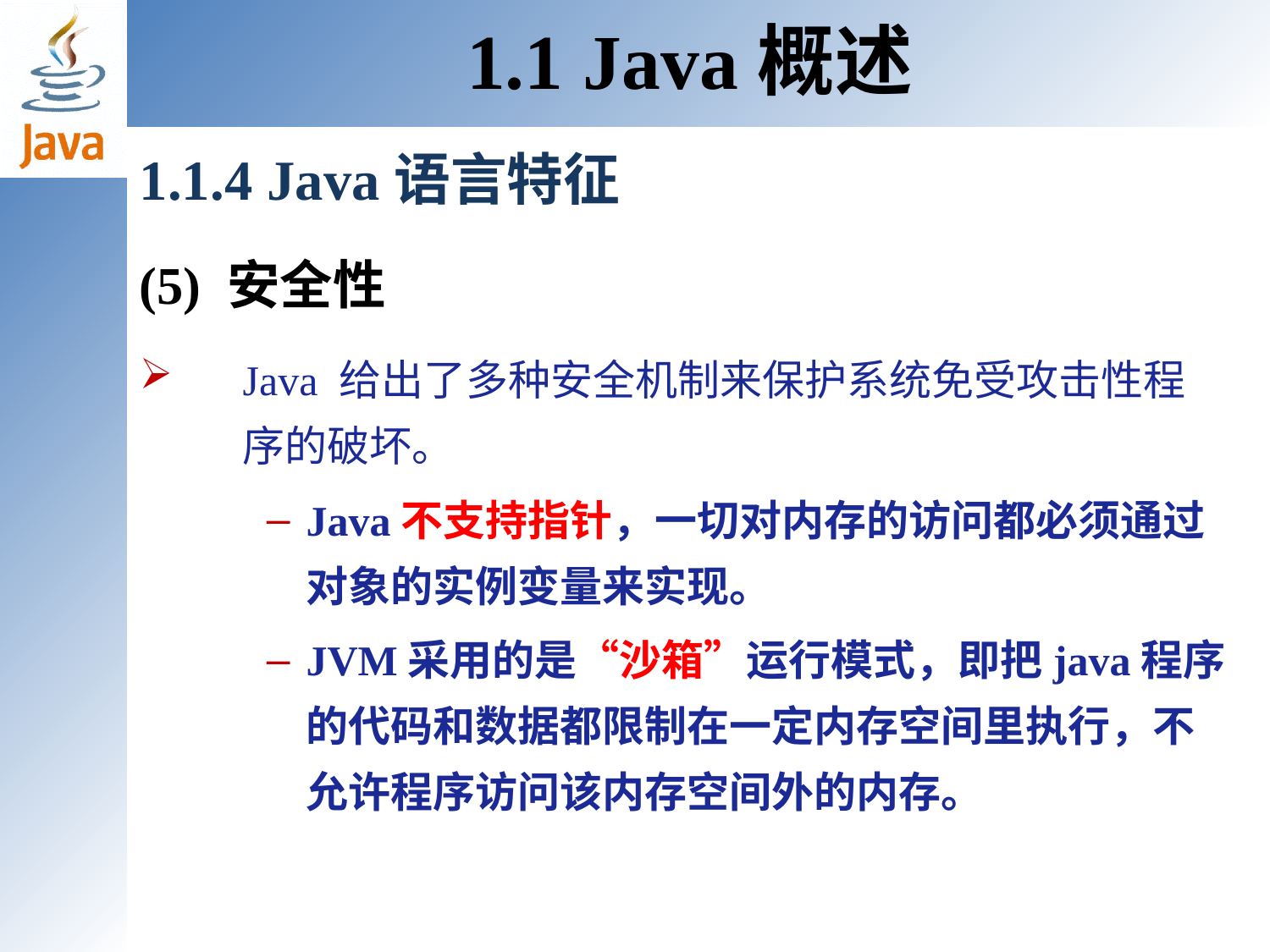

1.1 Java概述
1.1.4 Java语言特征
(5) 安全性
Java 给出了多种安全机制来保护系统免受攻击性程序的破坏。
Java不支持指针，一切对内存的访问都必须通过对象的实例变量来实现。
JVM采用的是“沙箱”运行模式，即把java程序的代码和数据都限制在一定内存空间里执行，不允许程序访问该内存空间外的内存。

34